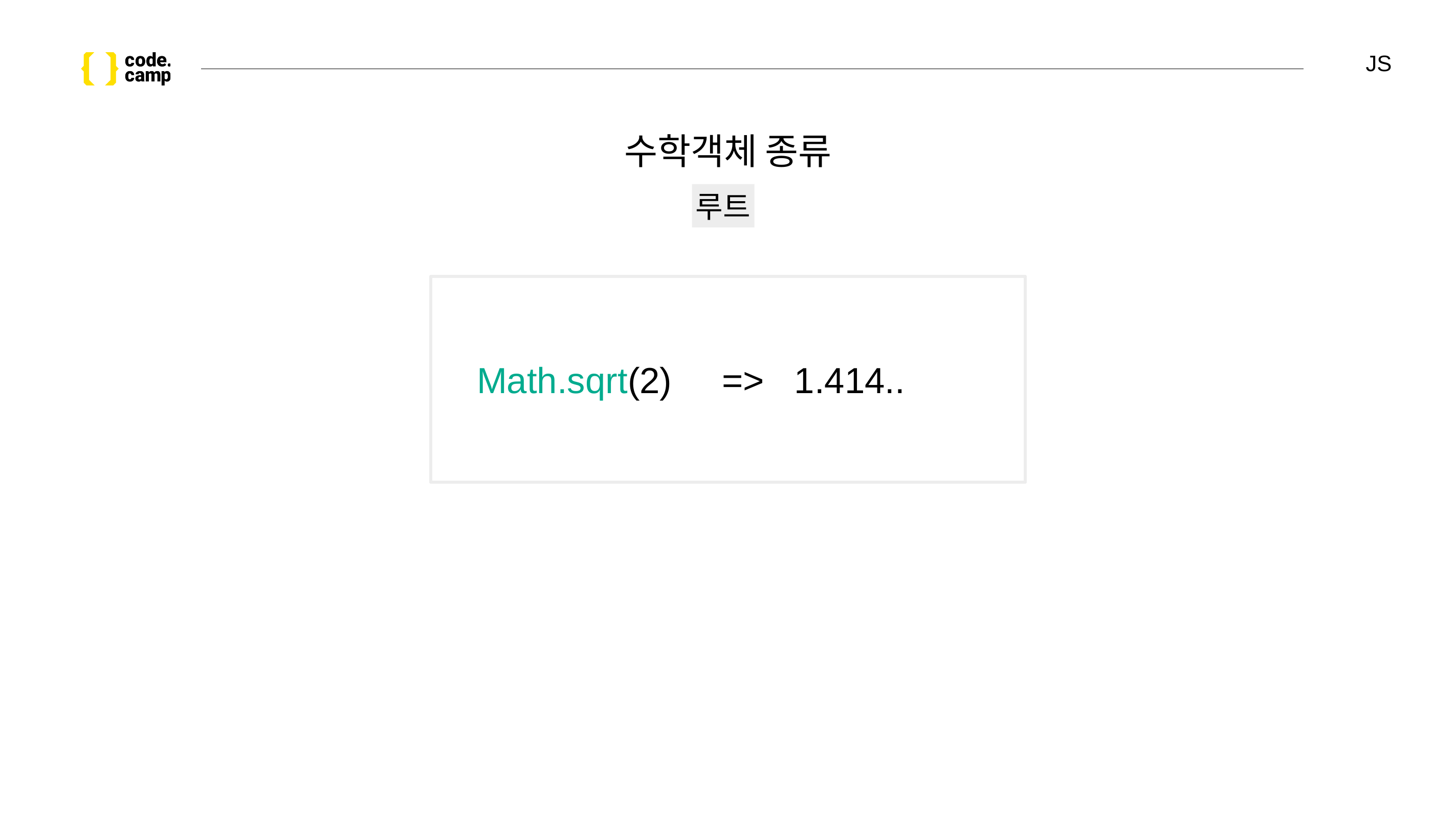

# JS

수학객체 종류
루트

Math.sqrt(2)     =>   1.414..